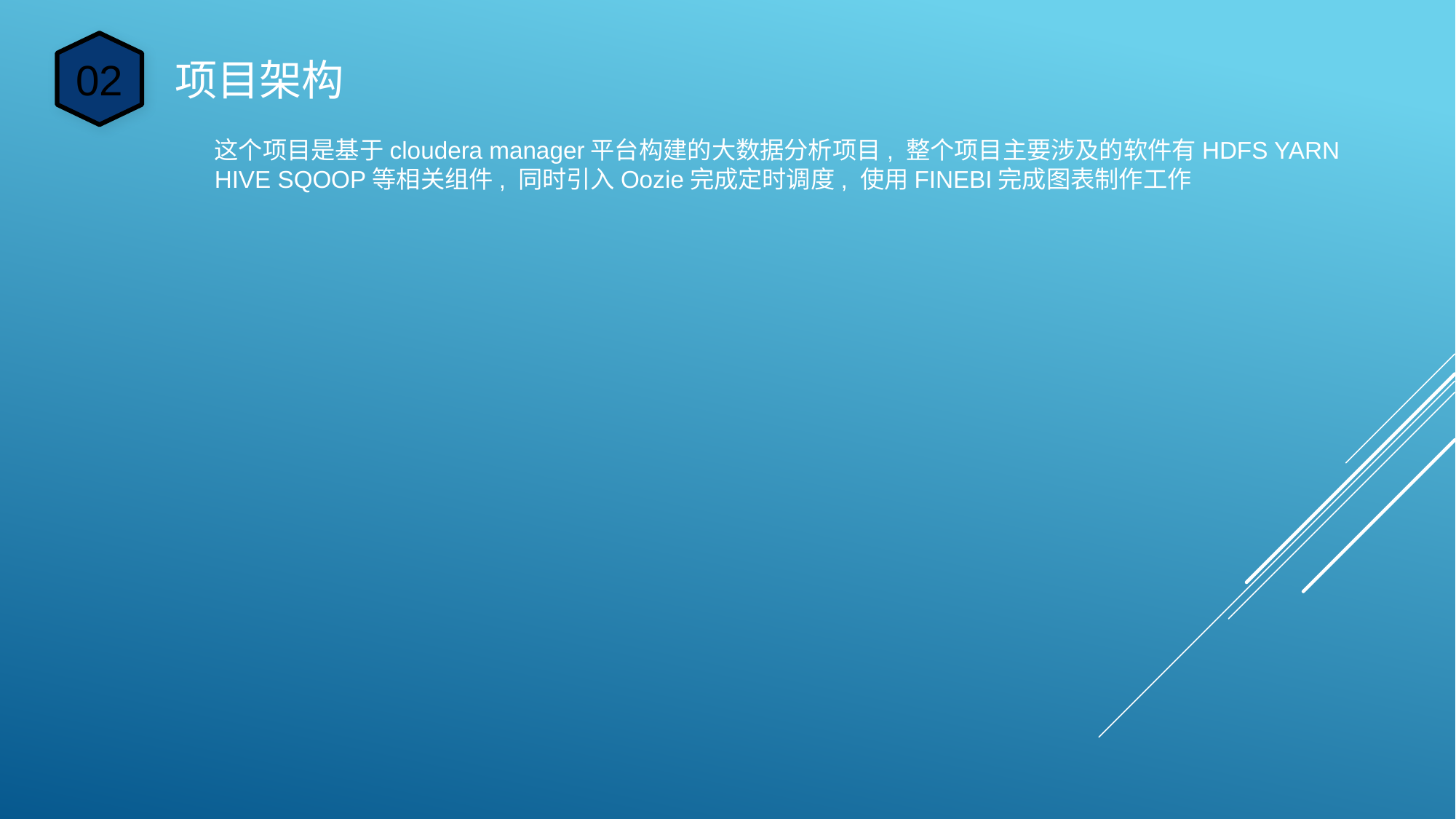

02
项目架构
这个项目是基于cloudera manager平台构建的大数据分析项目, 整个项目主要涉及的软件有HDFS YARN HIVE SQOOP等相关组件, 同时引入Oozie完成定时调度, 使用FINEBI完成图表制作工作